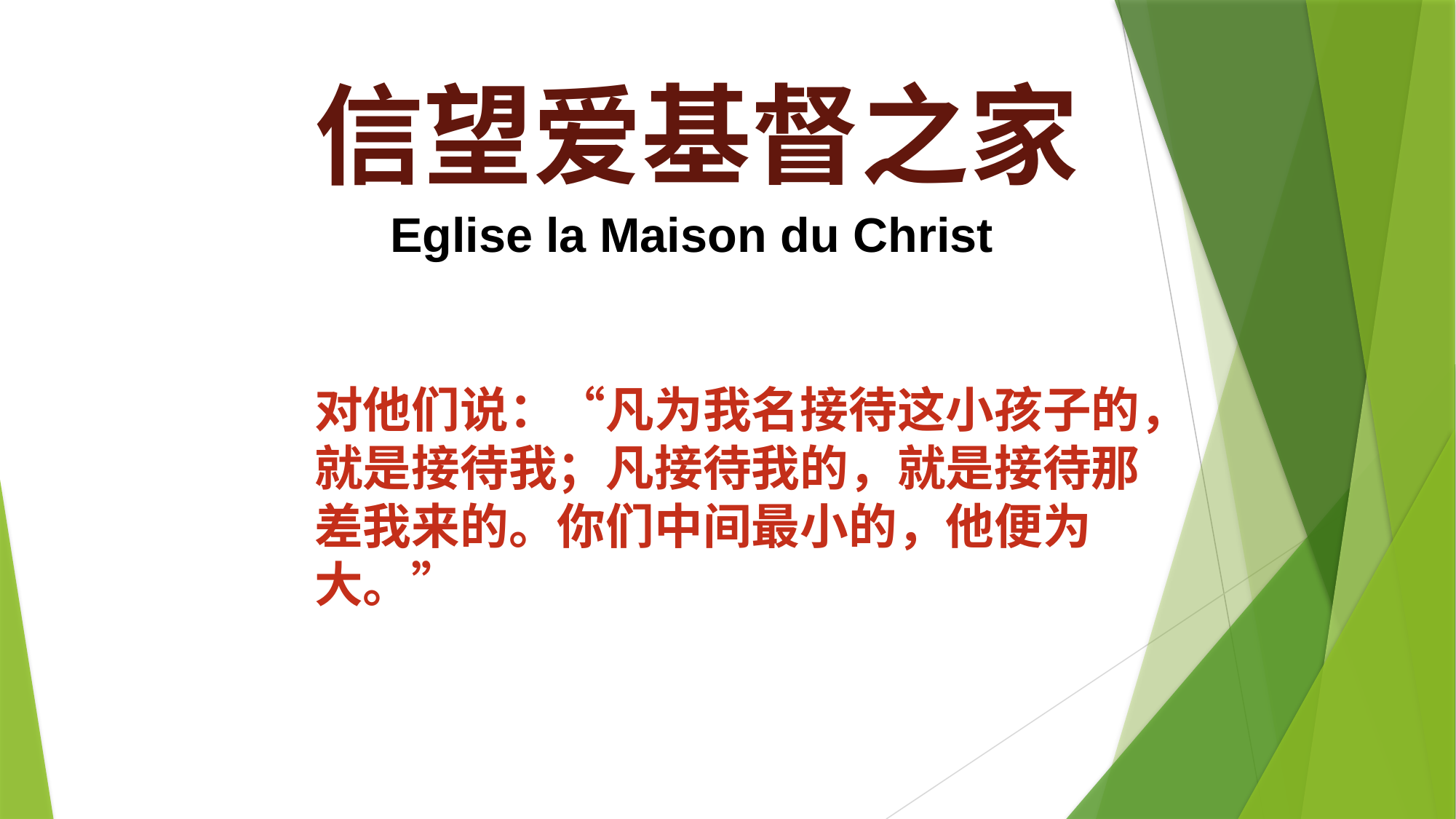

信望爱基督之家
     Eglise la Maison du Christ

对他们说：“凡为我名接待这小孩子的，就是接待我；凡接待我的，就是接待那差我来的。你们中间最小的，他便为大。”